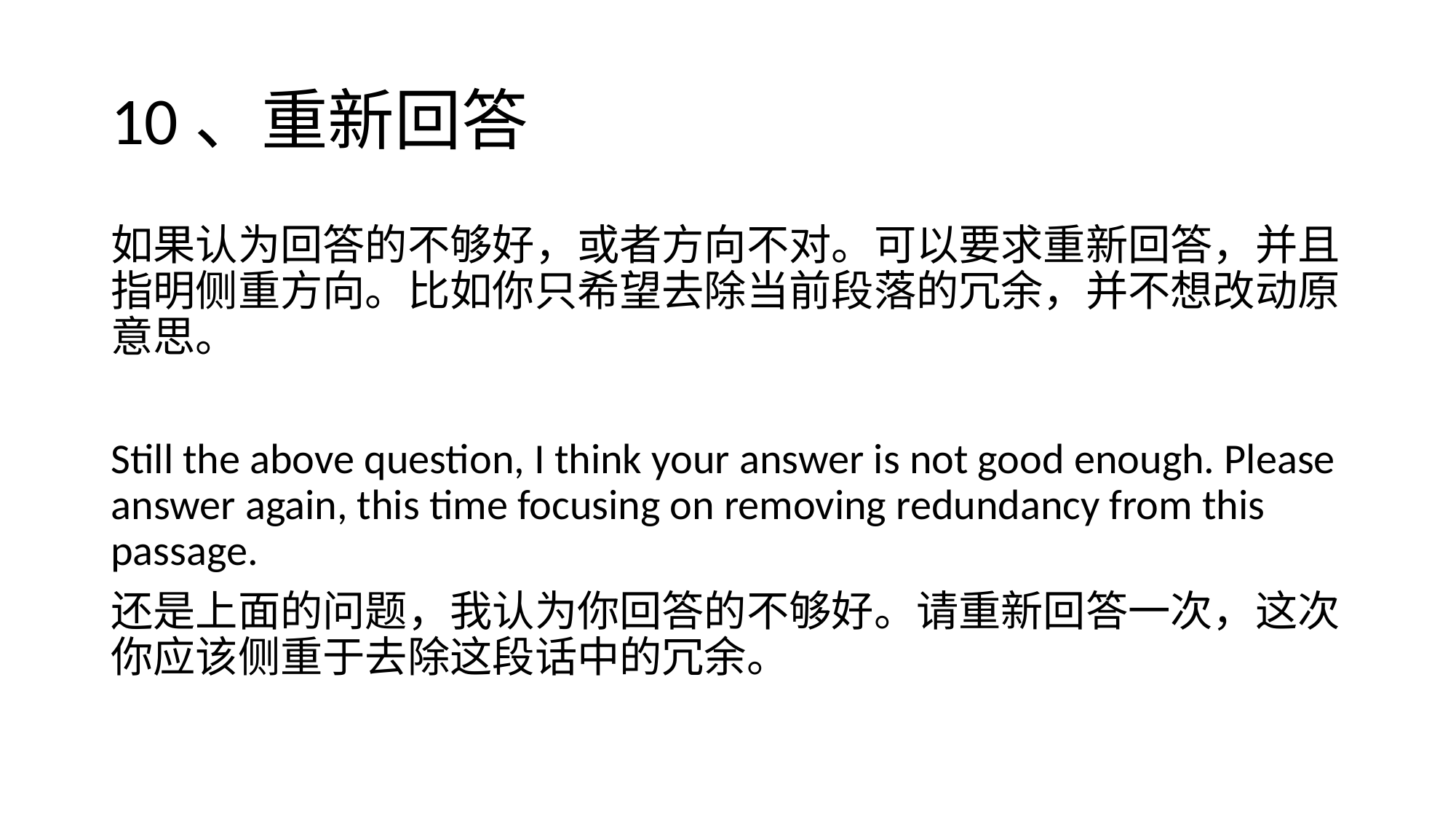

# 10、重新回答
如果认为回答的不够好，或者方向不对。可以要求重新回答，并且指明侧重方向。比如你只希望去除当前段落的冗余，并不想改动原意思。

Still the above question, I think your answer is not good enough. Please answer again, this time focusing on removing redundancy from this passage.
还是上面的问题，我认为你回答的不够好。请重新回答一次，这次你应该侧重于去除这段话中的冗余。